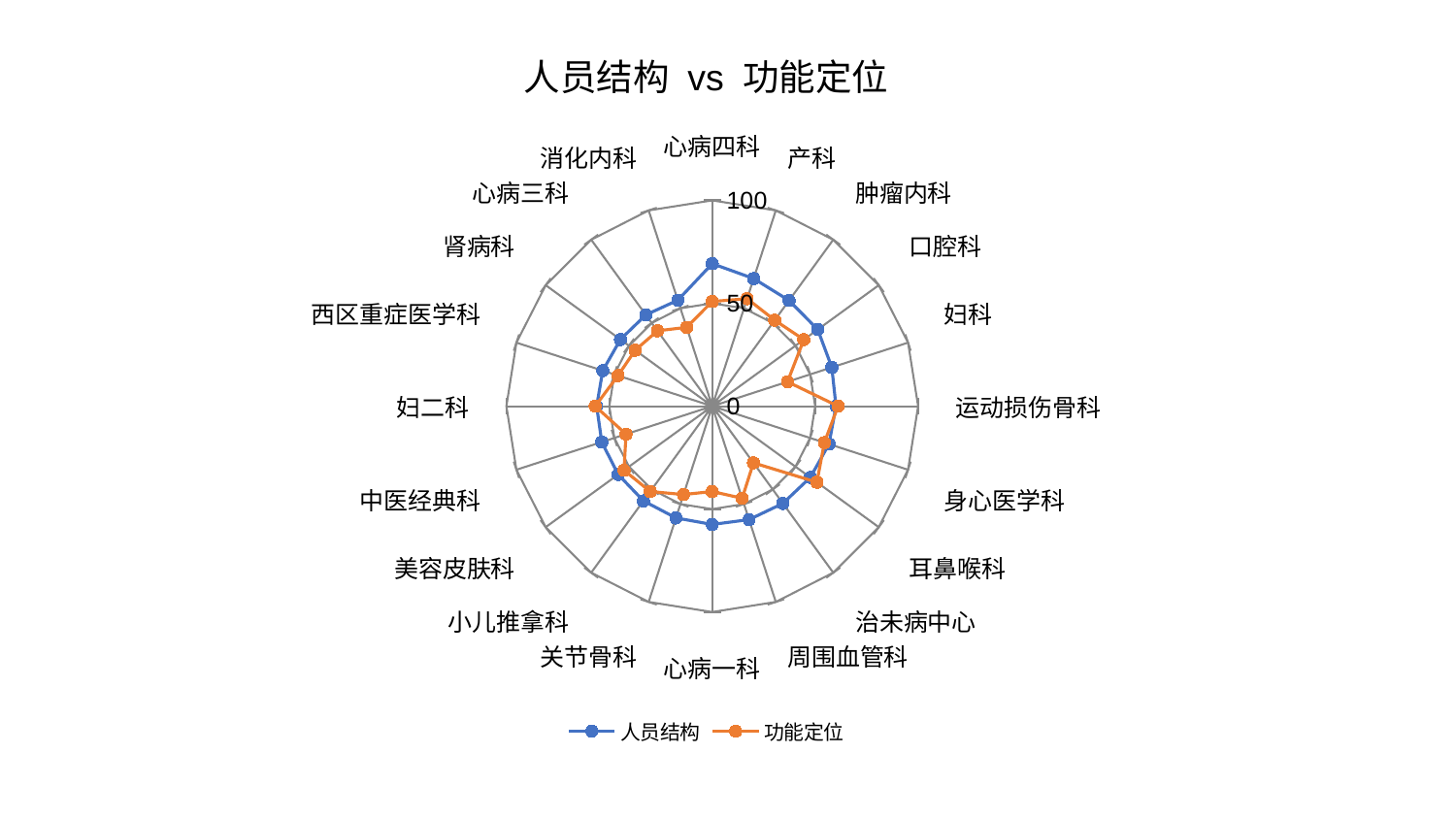

### Chart: 人员结构 vs 功能定位

| Category | 人员结构 | 功能定位 |
|---|---|---|
| 心病四科 | 69.23720780854573 | 50.87449314751419 |
| 产科 | 65.2022616928499 | 54.932942104225546 |
| 肿瘤内科 | 63.491950757433834 | 51.645073592582996 |
| 口腔科 | 63.37037242826741 | 54.99708453578119 |
| 妇科 | 61.086720803491005 | 38.45401364723944 |
| 运动损伤骨科 | 60.115043979827135 | 61.116034924647174 |
| 身心医学科 | 59.64794667097261 | 57.27289954636482 |
| 耳鼻喉科 | 58.894965933746256 | 62.86801463411464 |
| 治未病中心 | 58.398248625496834 | 34.0606854740631 |
| 周围血管科 | 57.937809118970755 | 47.04352318389006 |
| 心病一科 | 57.461724483840506 | 41.469498625972925 |
| 关节骨科 | 57.10061010983095 | 45.15992374812306 |
| 小儿推拿科 | 56.868012098904686 | 51.25381514281433 |
| 美容皮肤科 | 56.48818315404143 | 52.96695437390435 |
| 中医经典科 | 56.422255840893115 | 44.03714056127193 |
| 妇二科 | 56.14719342753697 | 56.835676578162854 |
| 西区重症医学科 | 55.926205030949816 | 48.14097931928542 |
| 肾病科 | 55.14497234259284 | 46.274669793498454 |
| 心病三科 | 54.87118916624698 | 45.27584885729338 |
| 消化内科 | 54.15362271926385 | 40.299885423023696 |
24